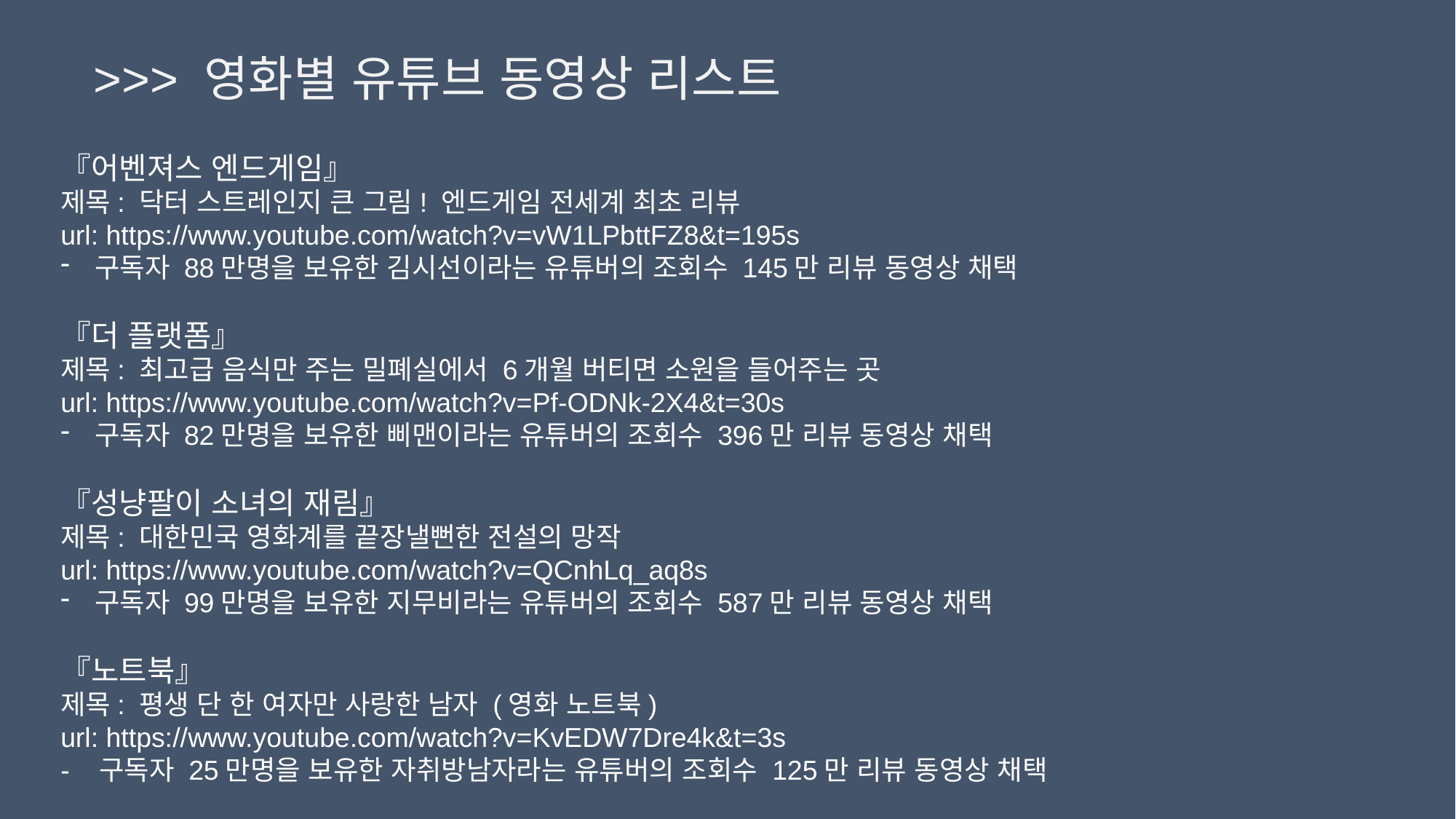

>>> 영화별 유튜브 동영상 리스트
『어벤져스 엔드게임』
제목: 닥터 스트레인지 큰 그림! 엔드게임 전세계 최초 리뷰
url: https://www.youtube.com/watch?v=vW1LPbttFZ8&t=195s
구독자 88만명을 보유한 김시선이라는 유튜버의 조회수 145만 리뷰 동영상 채택

『더 플랫폼』
제목: 최고급 음식만 주는 밀폐실에서 6개월 버티면 소원을 들어주는 곳
url: https://www.youtube.com/watch?v=Pf-ODNk-2X4&t=30s
구독자 82만명을 보유한 삐맨이라는 유튜버의 조회수 396만 리뷰 동영상 채택

『성냥팔이 소녀의 재림』
제목: 대한민국 영화계를 끝장낼뻔한 전설의 망작
url: https://www.youtube.com/watch?v=QCnhLq_aq8s
구독자 99만명을 보유한 지무비라는 유튜버의 조회수 587만 리뷰 동영상 채택

『노트북』
제목: 평생 단 한 여자만 사랑한 남자 (영화 노트북)
url: https://www.youtube.com/watch?v=KvEDW7Dre4k&t=3s
-   구독자 25만명을 보유한 자취방남자라는 유튜버의 조회수 125만 리뷰 동영상 채택